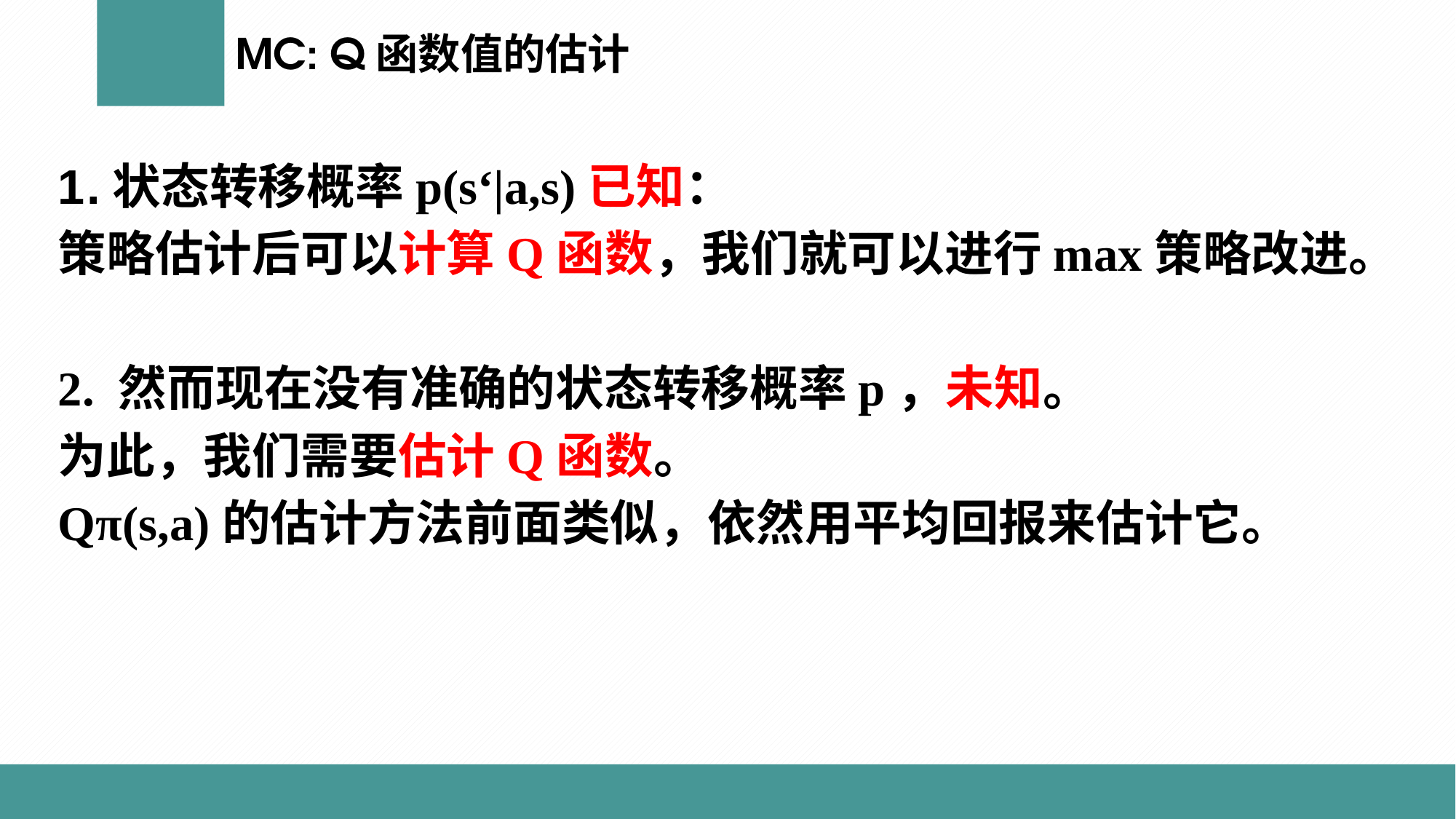

MC: Q函数值的估计
状态转移概率p(s‘|a,s)已知：
策略估计后可以计算Q函数，我们就可以进行max策略改进。

2. 然而现在没有准确的状态转移概率p，未知。
为此，我们需要估计Q函数。
Qπ(s,a)的估计方法前面类似，依然用平均回报来估计它。